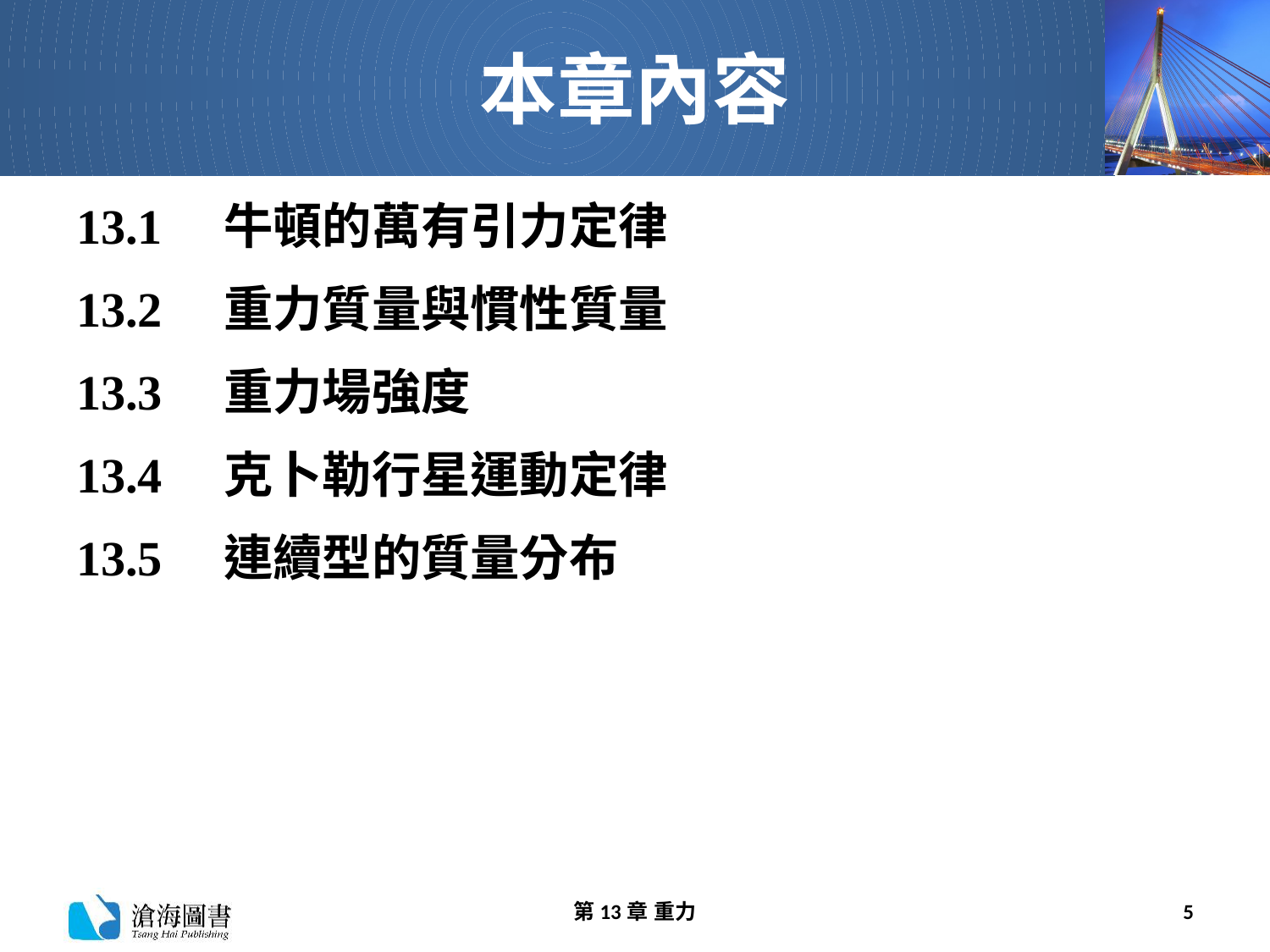

# 本章內容
13.1　牛頓的萬有引力定律
13.2　重力質量與慣性質量
13.3　重力場強度
13.4　克卜勒行星運動定律
13.5　連續型的質量分布
第13章 重力
5